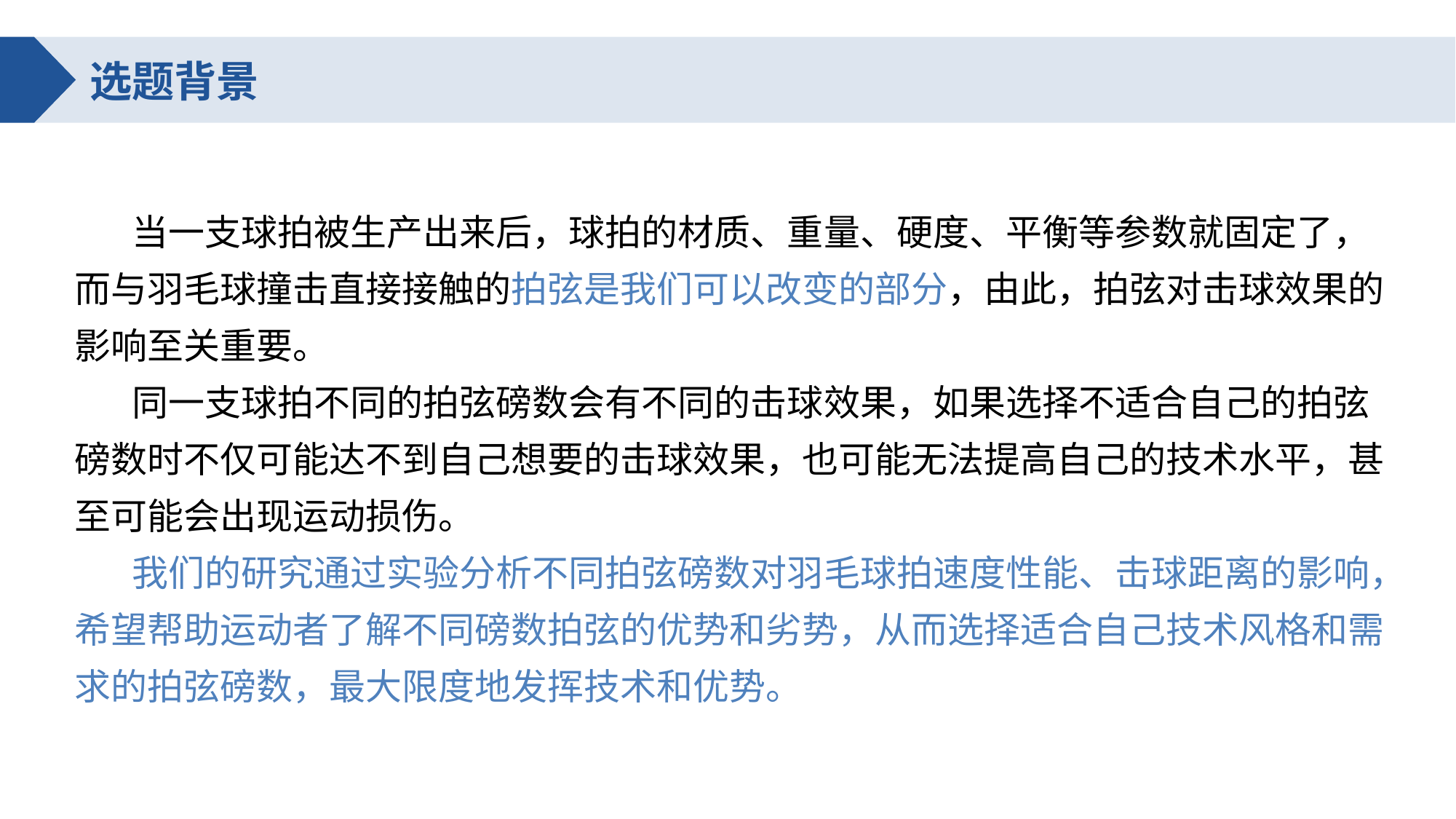

选题背景
      当一支球拍被生产出来后，球拍的材质、重量、硬度、平衡等参数就固定了，而与羽毛球撞击直接接触的拍弦是我们可以改变的部分，由此，拍弦对击球效果的影响至关重要。
      同一支球拍不同的拍弦磅数会有不同的击球效果，如果选择不适合自己的拍弦 磅数时不仅可能达不到自己想要的击球效果，也可能无法提高自己的技术水平，甚至可能会出现运动损伤。
      我们的研究通过实验分析不同拍弦磅数对羽毛球拍速度性能、击球距离的影响，希望帮助运动者了解不同磅数拍弦的优势和劣势，从而选择适合自己技术风格和需求的拍弦磅数，最大限度地发挥技术和优势。